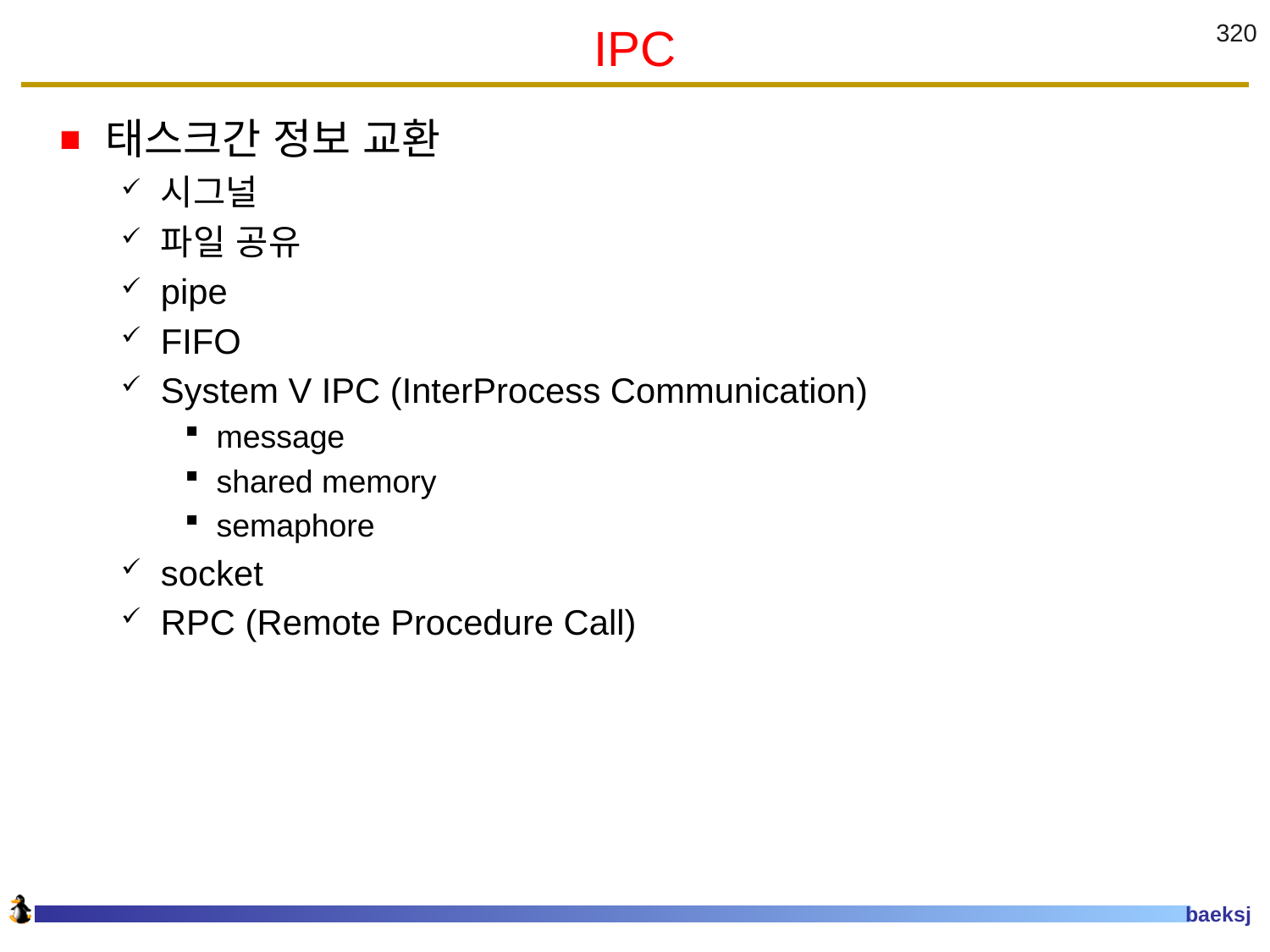

# IPC
320
태스크간 정보 교환
시그널
파일 공유
pipe
FIFO
System V IPC (InterProcess Communication)
message
shared memory
semaphore
socket
RPC (Remote Procedure Call)